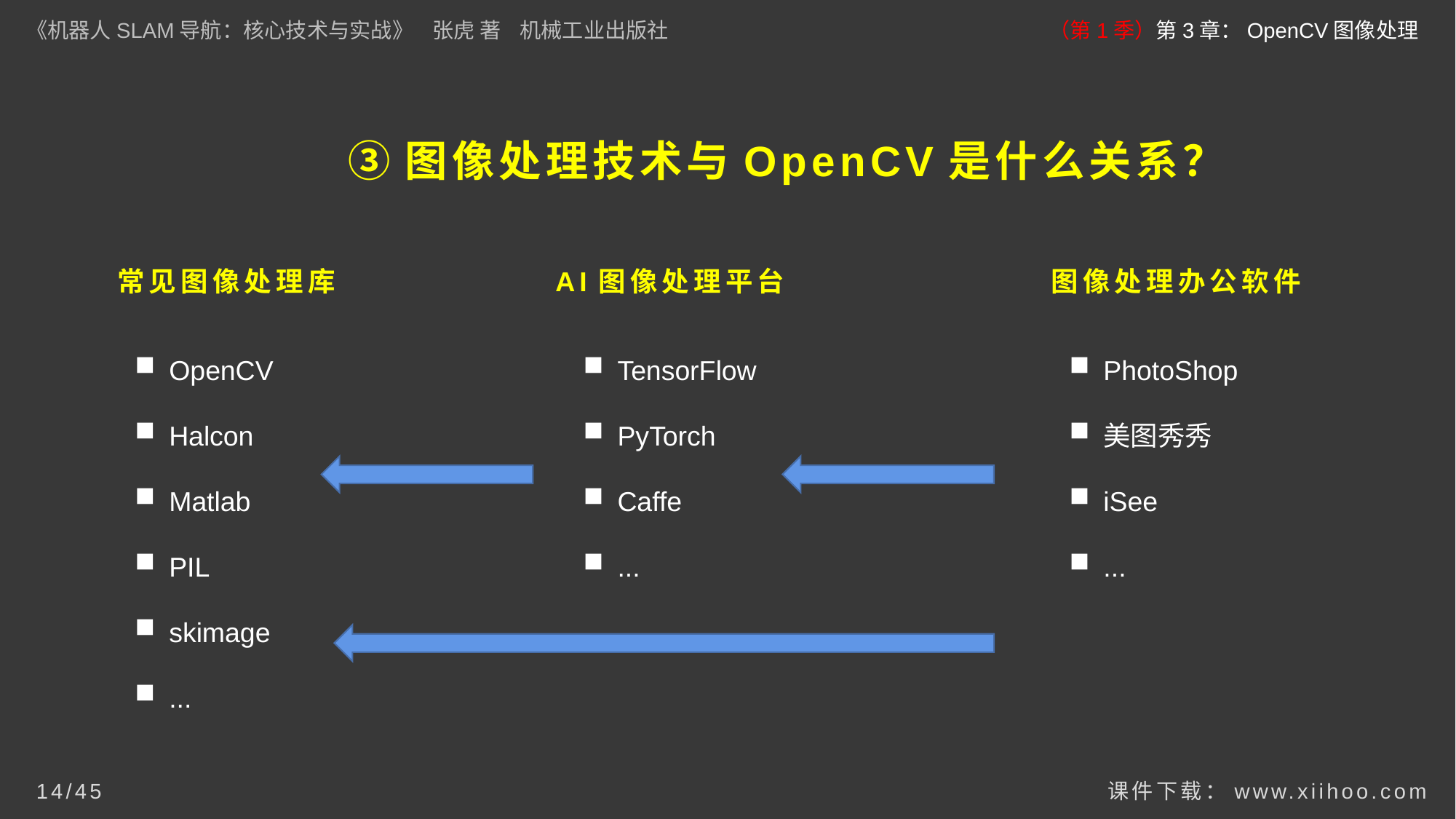

《机器人SLAM导航：核心技术与实战》    张虎 著    机械工业出版社
（第1季）第3章：OpenCV图像处理
# ③图像处理技术与OpenCV是什么关系？
常见图像处理库
AI图像处理平台
图像处理办公软件
OpenCV
Halcon
Matlab
PIL
skimage
...
TensorFlow
PyTorch
Caffe
...
PhotoShop
美图秀秀
iSee
...

课件下载：www.xiihoo.com
14/45